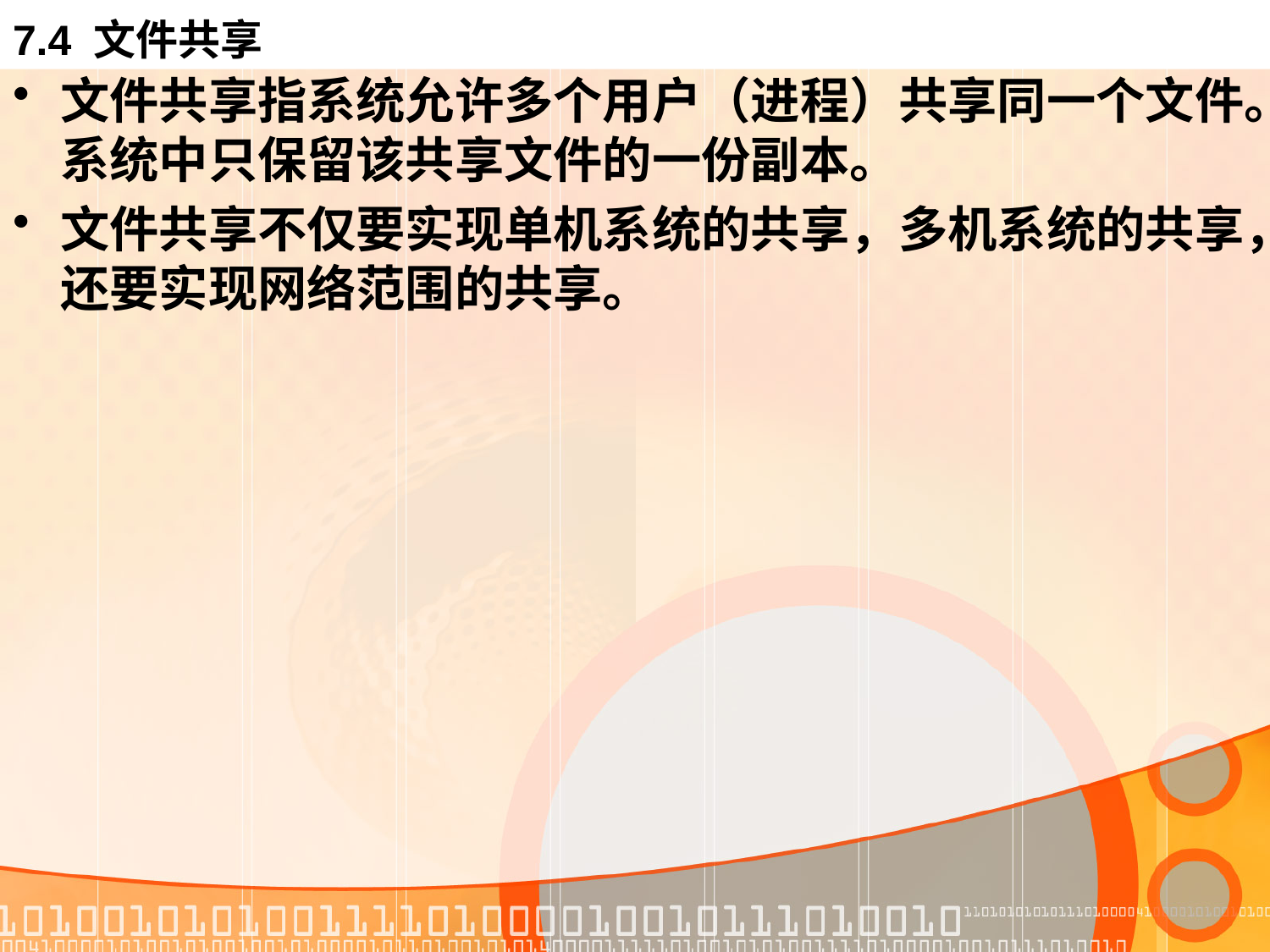

# 7.4 文件共享
文件共享指系统允许多个用户（进程）共享同一个文件。系统中只保留该共享文件的一份副本。
文件共享不仅要实现单机系统的共享，多机系统的共享，还要实现网络范围的共享。